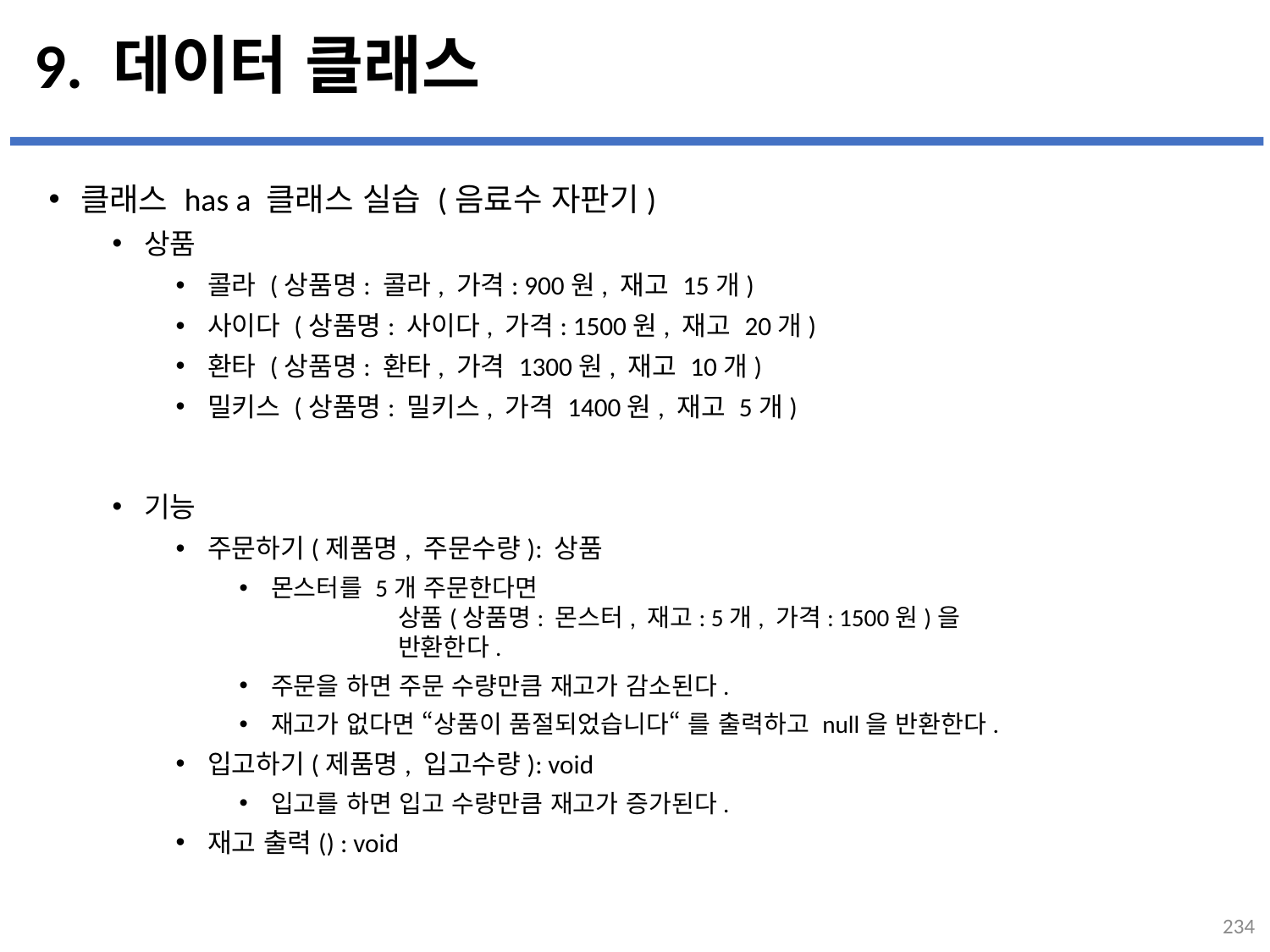

# 9. 데이터 클래스
클래스 has a 클래스 실습 (음료수 자판기)
상품
콜라 (상품명: 콜라, 가격: 900원, 재고 15개)
사이다 (상품명: 사이다, 가격: 1500원, 재고 20개)
환타 (상품명: 환타, 가격 1300원, 재고 10개)
밀키스 (상품명: 밀키스, 가격 1400원, 재고 5개)

기능
주문하기(제품명, 주문수량): 상품
몬스터를 5개 주문한다면
	상품(상품명: 몬스터, 재고: 5개, 가격: 1500원)을
	반환한다.
주문을 하면 주문 수량만큼 재고가 감소된다.
재고가 없다면 “상품이 품절되었습니다“ 를 출력하고 null을 반환한다.
입고하기(제품명, 입고수량): void
입고를 하면 입고 수량만큼 재고가 증가된다.
재고 출력() : void
...

설명
234